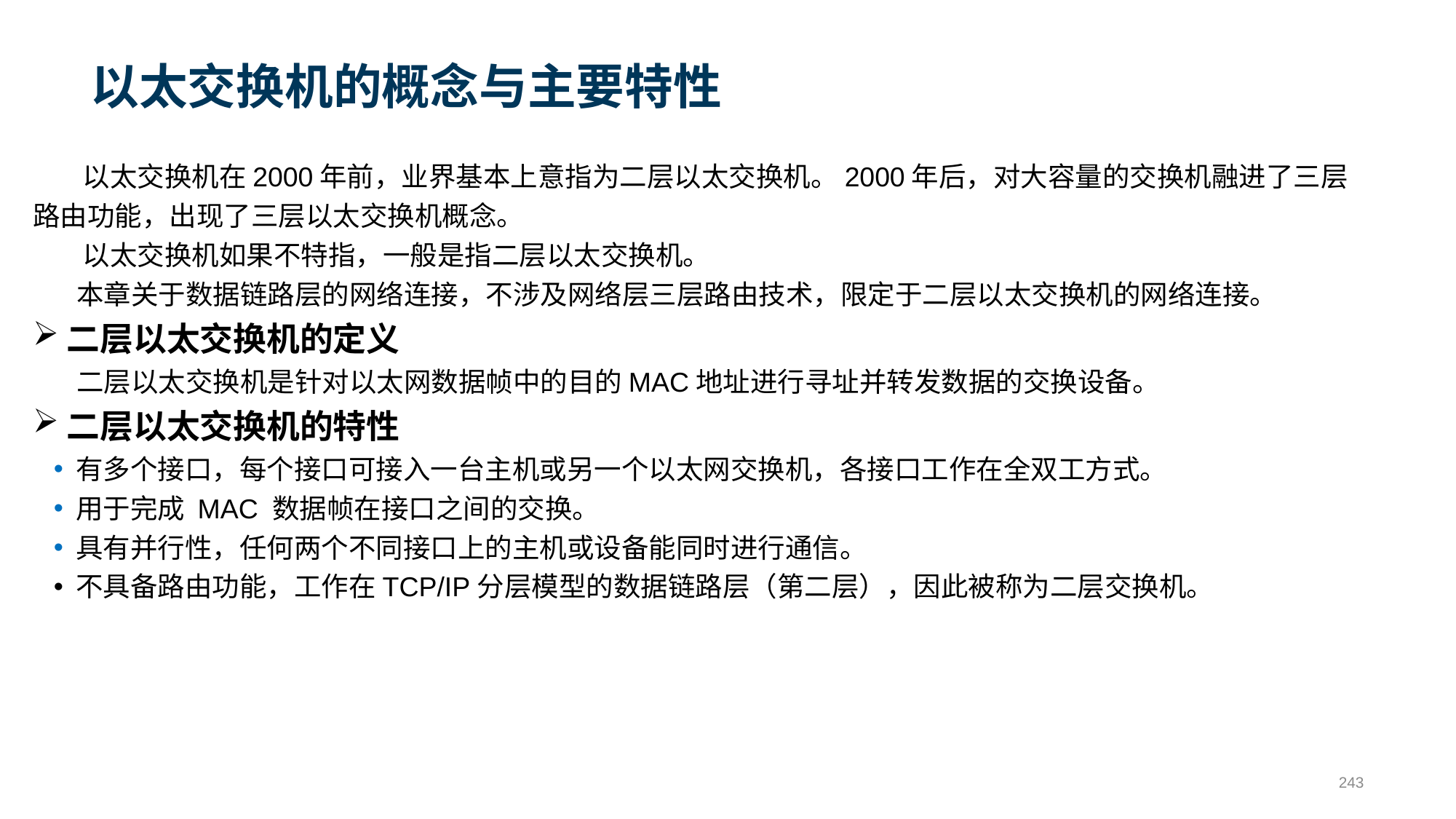

# 以太交换机的概念与主要特性
       以太交换机在2000年前，业界基本上意指为二层以太交换机。2000年后，对大容量的交换机融进了三层路由功能，出现了三层以太交换机概念。
       以太交换机如果不特指，一般是指二层以太交换机。
      本章关于数据链路层的网络连接，不涉及网络层三层路由技术，限定于二层以太交换机的网络连接。
二层以太交换机的定义
      二层以太交换机是针对以太网数据帧中的目的MAC地址进行寻址并转发数据的交换设备。
二层以太交换机的特性
有多个接口，每个接口可接入一台主机或另一个以太网交换机，各接口工作在全双工方式。
用于完成 MAC 数据帧在接口之间的交换。
具有并行性，任何两个不同接口上的主机或设备能同时进行通信。
不具备路由功能，工作在TCP/IP分层模型的数据链路层（第二层），因此被称为二层交换机。

243